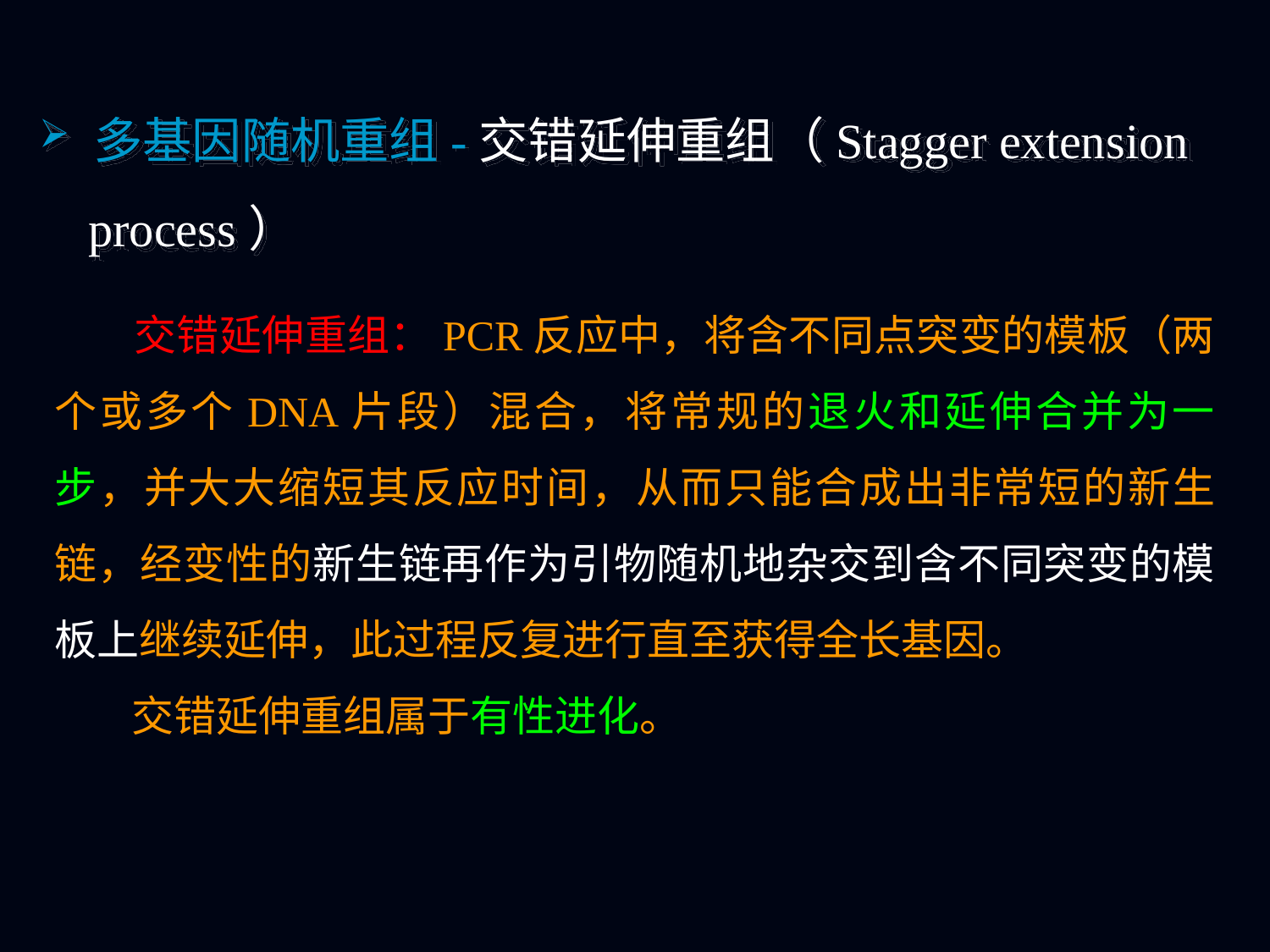

多基因随机重组-交错延伸重组（Stagger extension
    process）
       交错延伸重组：PCR反应中，将含不同点突变的模板（两个或多个DNA片段）混合，将常规的退火和延伸合并为一步，并大大缩短其反应时间，从而只能合成出非常短的新生链，经变性的新生链再作为引物随机地杂交到含不同突变的模板上继续延伸，此过程反复进行直至获得全长基因。
       交错延伸重组属于有性进化。